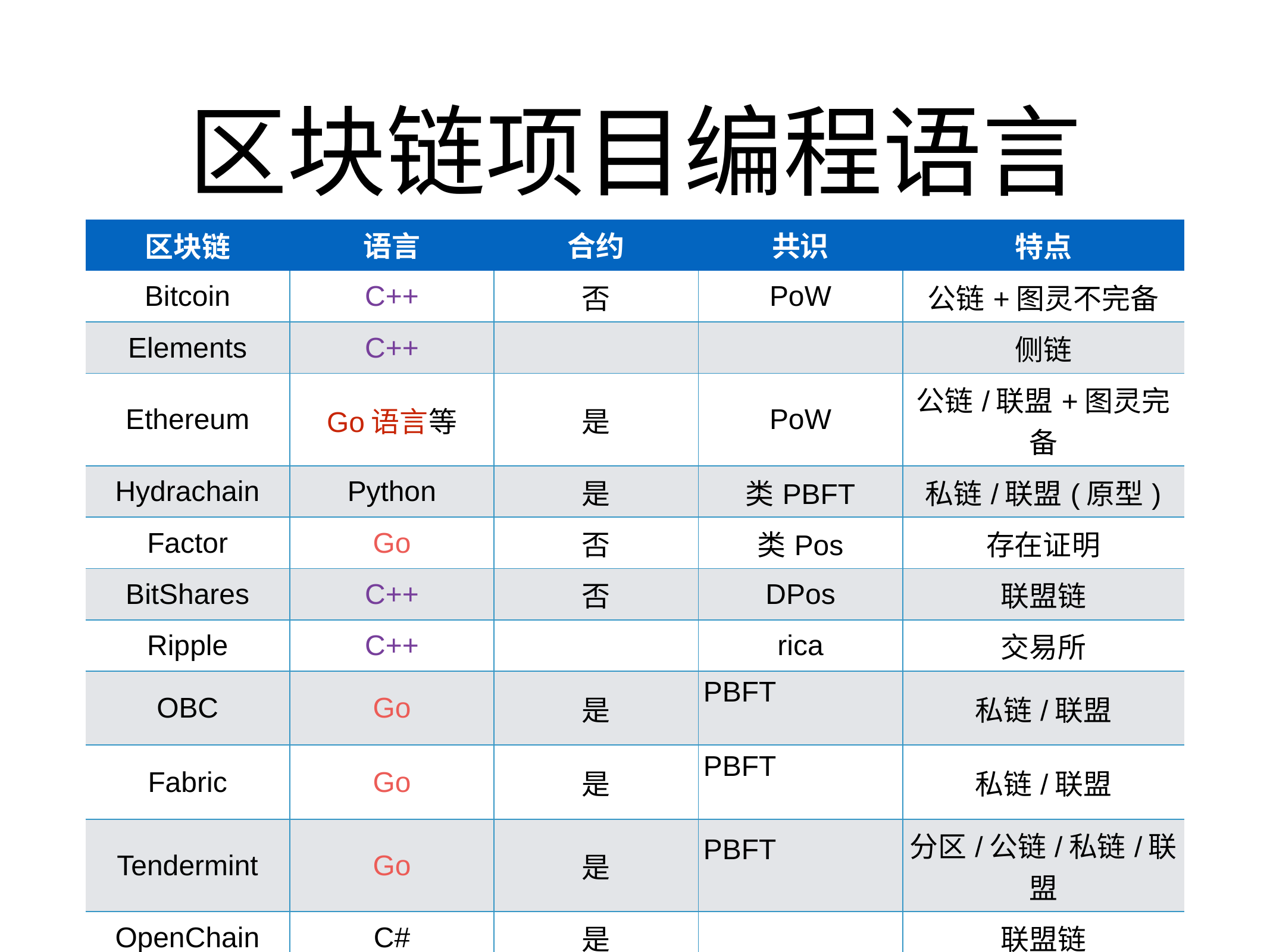

# 区块链项目编程语言
| 区块链 | 语言 | 合约 | 共识 | 特点 |
| --- | --- | --- | --- | --- |
| Bitcoin | C++ | 否 | PoW | 公链+图灵不完备 |
| Elements | C++ |  |  | 侧链 |
| Ethereum | Go语言等 | 是 | PoW | 公链/联盟+图灵完备 |
| Hydrachain | Python | 是 | 类PBFT | 私链/联盟(原型) |
| Factor | Go | 否 | 类Pos | 存在证明 |
| BitShares | C++ | 否 | DPos | 联盟链 |
| Ripple | C++ |  | rica | 交易所 |
| OBC | Go | 是 | PBFT | 私链/联盟 |
| Fabric | Go | 是 | PBFT | 私链/联盟 |
| Tendermint | Go | 是 | PBFT | 分区/公链/私链/联盟 |
| OpenChain | C# | 是 |  | 联盟链 |
| List | JavaScript | 是 | DPos | 分区/侧链 |
| Asch | JavaScript |  | DPos+PBFT | 分区/侧链 |